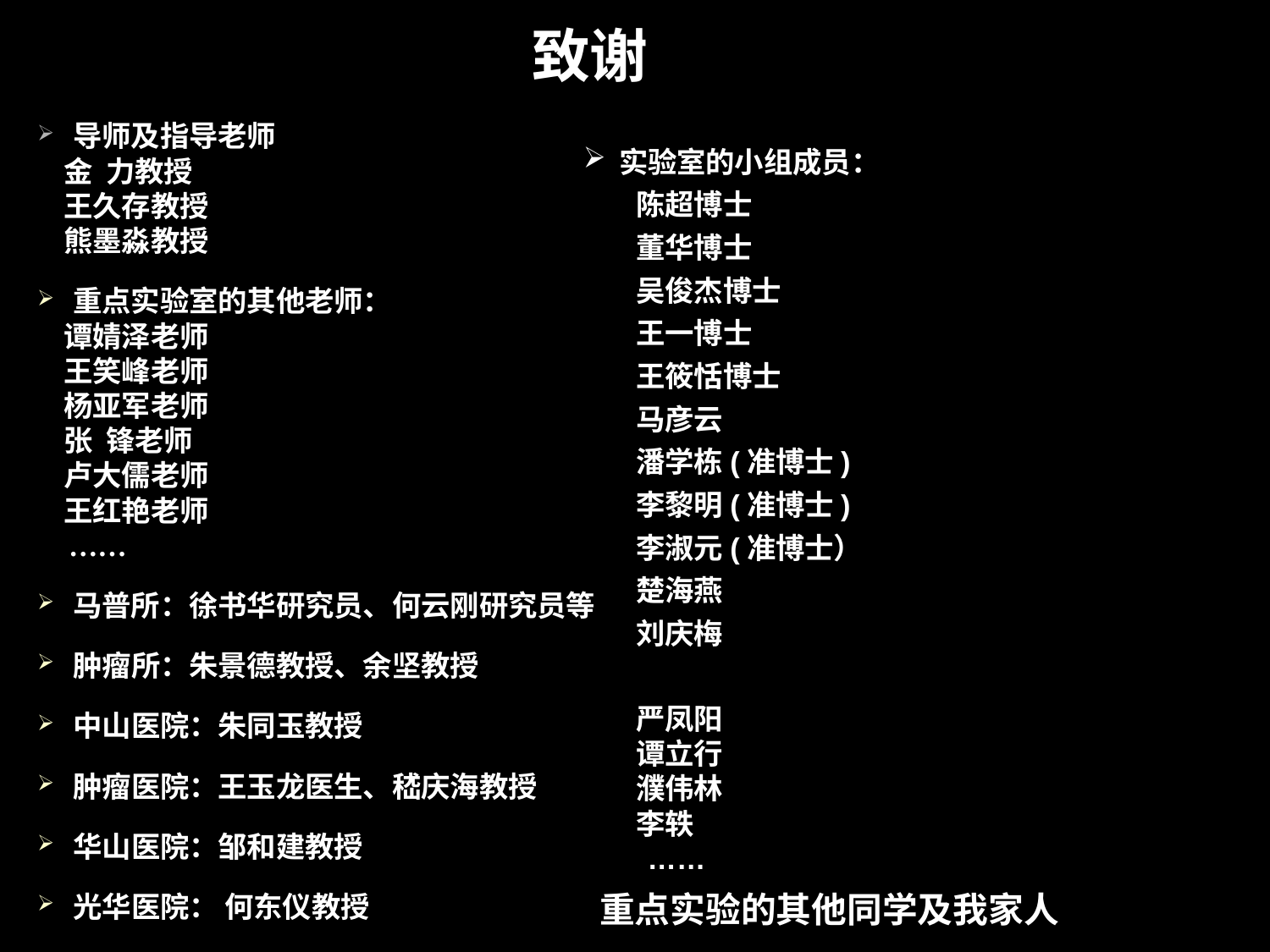

# 致谢
导师及指导老师
   金  力教授
   王久存教授
   熊墨淼教授
重点实验室的其他老师：
   谭婧泽老师
   王笑峰老师
   杨亚军老师
   张  锋老师
   卢大儒老师
   王红艳老师
    ……
马普所：徐书华研究员、何云刚研究员等
肿瘤所：朱景德教授、余坚教授
中山医院：朱同玉教授
肿瘤医院：王玉龙医生、嵇庆海教授
华山医院：邹和建教授
光华医院： 何东仪教授

实验室的小组成员：
       陈超博士
       董华博士
       吴俊杰博士
       王一博士
       王筱恬博士
       马彦云
       潘学栋(准博士)
       李黎明(准博士)
       李淑元(准博士）
       楚海燕
       刘庆梅

       严凤阳
       谭立行
       濮伟林
       李轶
        ……
重点实验的其他同学及我家人